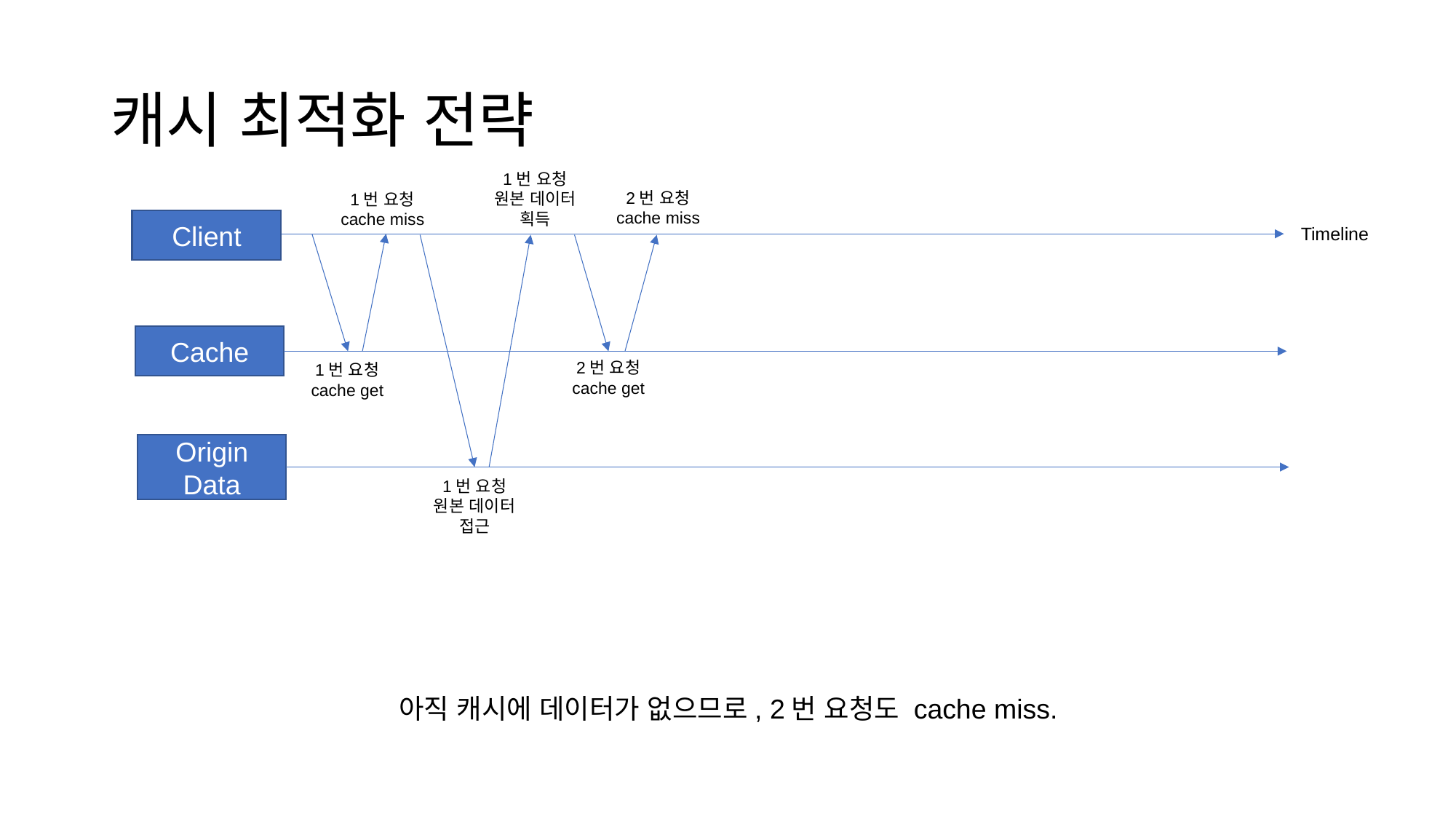

# 캐시 최적화 전략
1번 요청
원본 데이터
획득
2번 요청
cache miss
1번 요청
cache miss
Client
Timeline
Cache
2번 요청
cache get
1번 요청
cache get
Origin Data
1번 요청
원본 데이터
접근
아직 캐시에 데이터가 없으므로, 2번 요청도 cache miss.